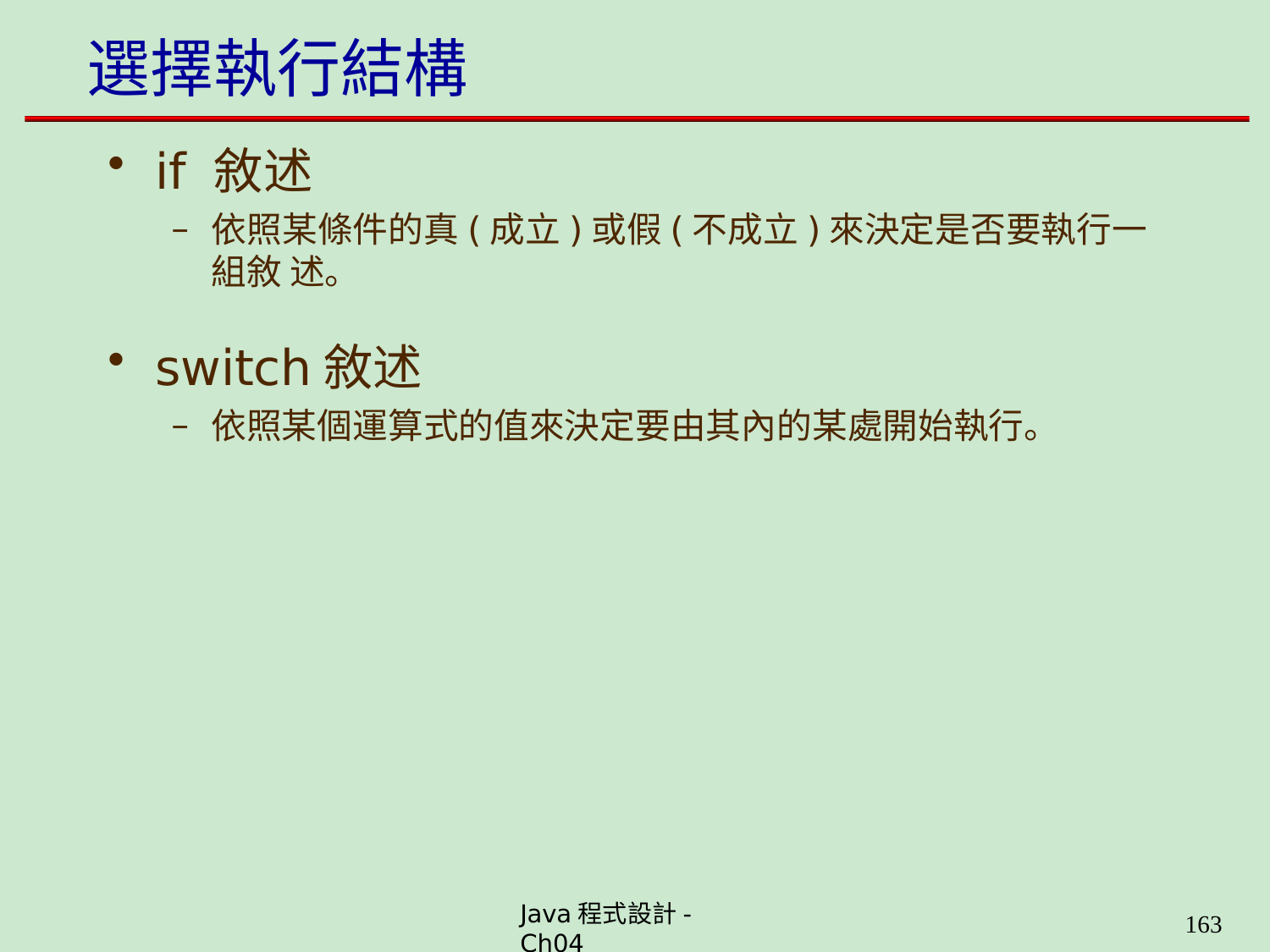

# 選擇執行結構
if 敘述
依照某條件的真(成立)或假(不成立)來決定是否要執行一組敘 述。

switch敘述
依照某個運算式的值來決定要由其內的某處開始執行。
Java程式設計-Ch04
163